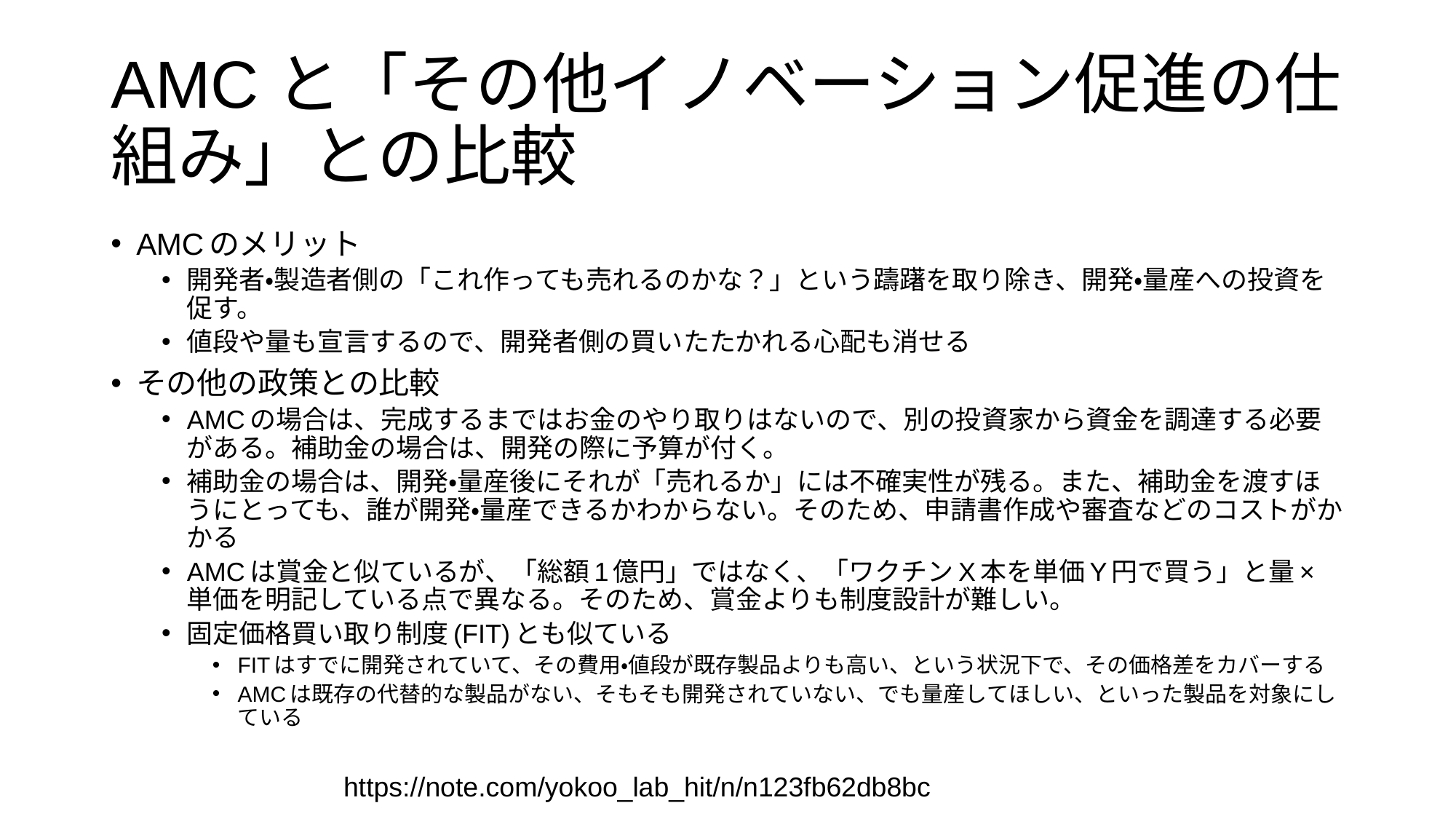

# AMCと「その他イノベーション促進の仕組み」との比較
AMCのメリット
開発者・製造者側の「これ作っても売れるのかな？」という躊躇を取り除き、開発・量産への投資を促す。
値段や量も宣言するので、開発者側の買いたたかれる心配も消せる
その他の政策との比較
AMCの場合は、完成するまではお金のやり取りはないので、別の投資家から資金を調達する必要がある。補助金の場合は、開発の際に予算が付く。
補助金の場合は、開発・量産後にそれが「売れるか」には不確実性が残る。また、補助金を渡すほうにとっても、誰が開発・量産できるかわからない。そのため、申請書作成や審査などのコストがかかる
AMCは賞金と似ているが、「総額1億円」ではなく、「ワクチンX本を単価Y円で買う」と量×単価を明記している点で異なる。そのため、賞金よりも制度設計が難しい。
固定価格買い取り制度(FIT)とも似ている
FITはすでに開発されていて、その費用・値段が既存製品よりも高い、という状況下で、その価格差をカバーする
AMCは既存の代替的な製品がない、そもそも開発されていない、でも量産してほしい、といった製品を対象にしている

https://note.com/yokoo_lab_hit/n/n123fb62db8bc